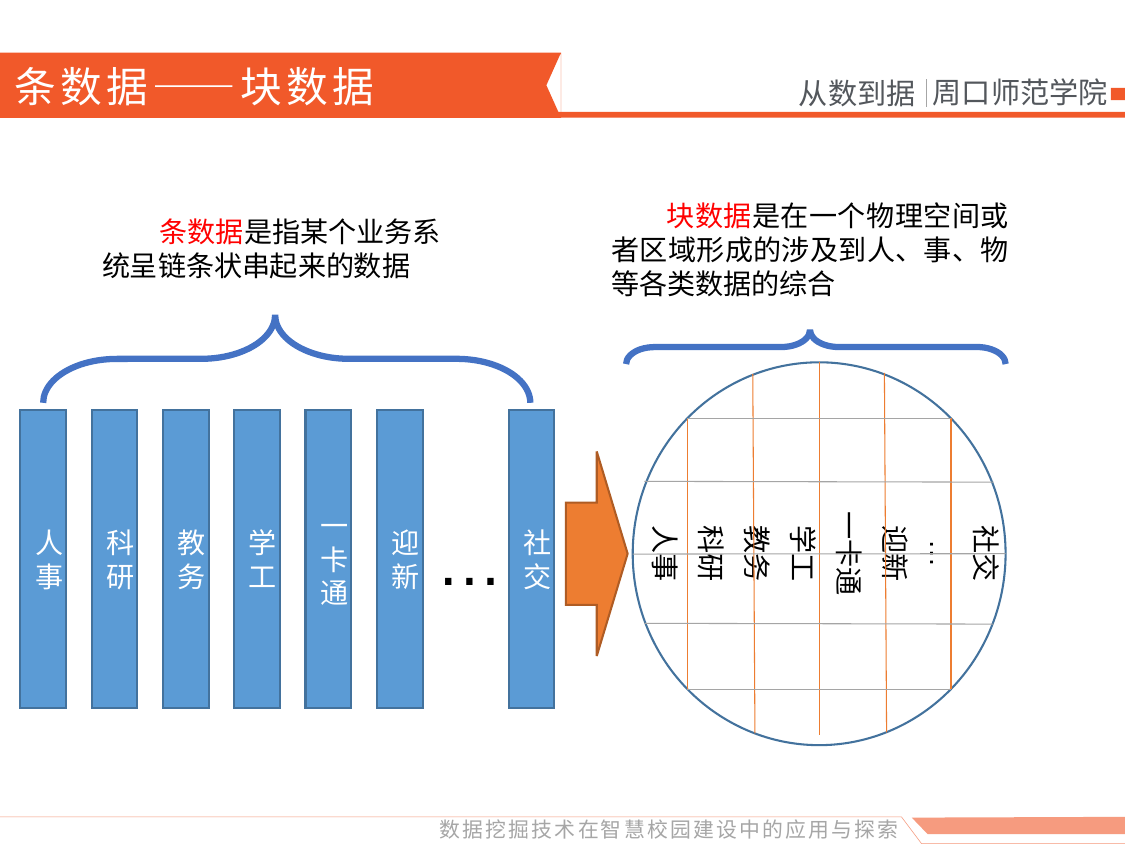

条数据——块数据

       块数据是在一个物理空间或者区域形成的涉及到人、事、物等各类数据的综合
        条数据是指某个业务系统呈链条状串起来的数据

人事
科研
教务
学工
一卡通
迎新
社交

社交
…
迎新
一卡通
学工
教务
科研
人事
…